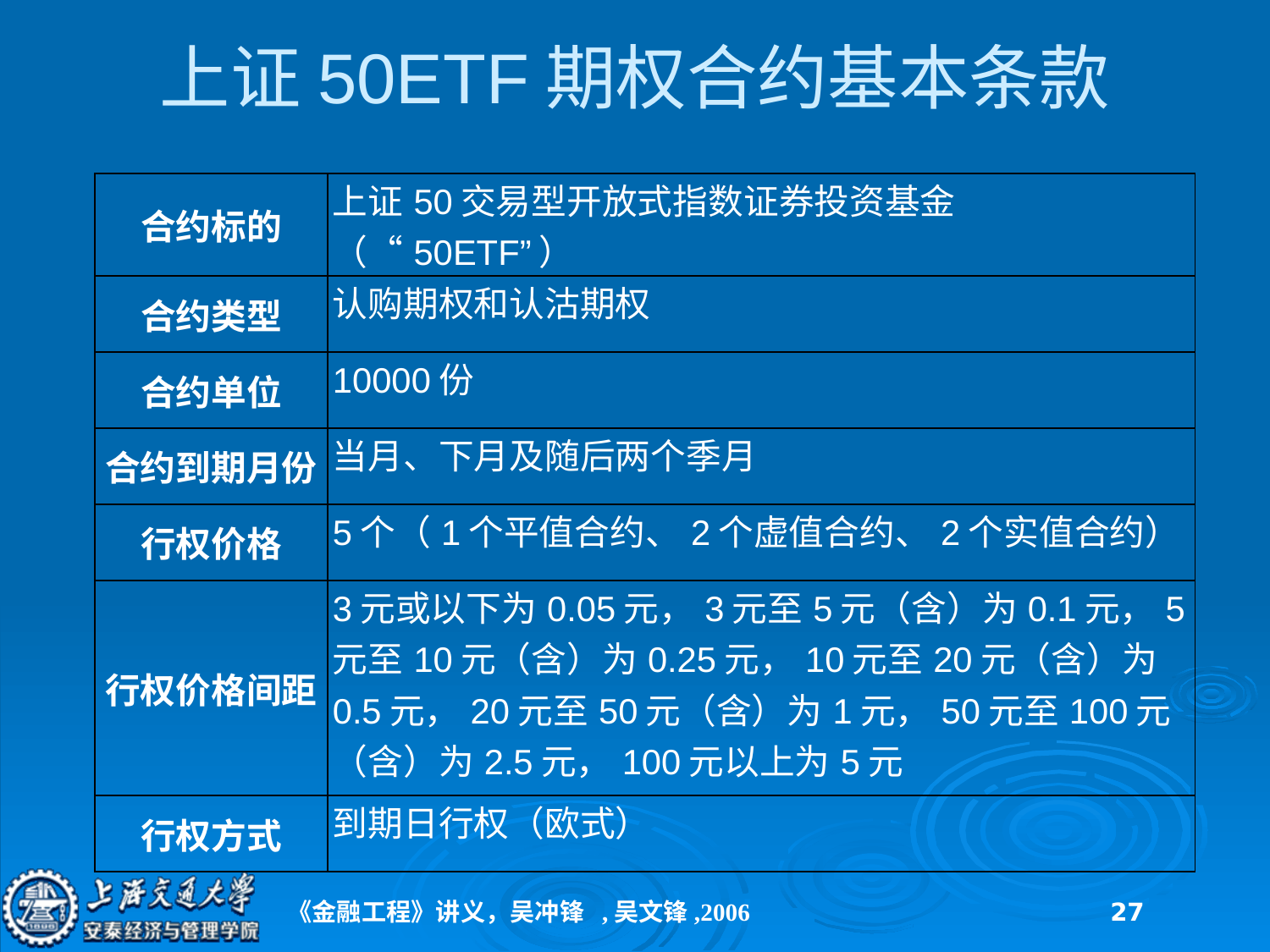

# 上证50ETF期权合约基本条款
| 合约标的 | 上证50交易型开放式指数证券投资基金（“50ETF”） |
| --- | --- |
| 合约类型 | 认购期权和认沽期权 |
| 合约单位 | 10000份 |
| 合约到期月份 | 当月、下月及随后两个季月 |
| 行权价格 | 5个（1个平值合约、2个虚值合约、2个实值合约） |
| 行权价格间距 | 3元或以下为0.05元，3元至5元（含）为0.1元，5元至10元（含）为0.25元，10元至20元（含）为0.5元，20元至50元（含）为1元，50元至100元（含）为2.5元，100元以上为5元 |
| 行权方式 | 到期日行权（欧式） |